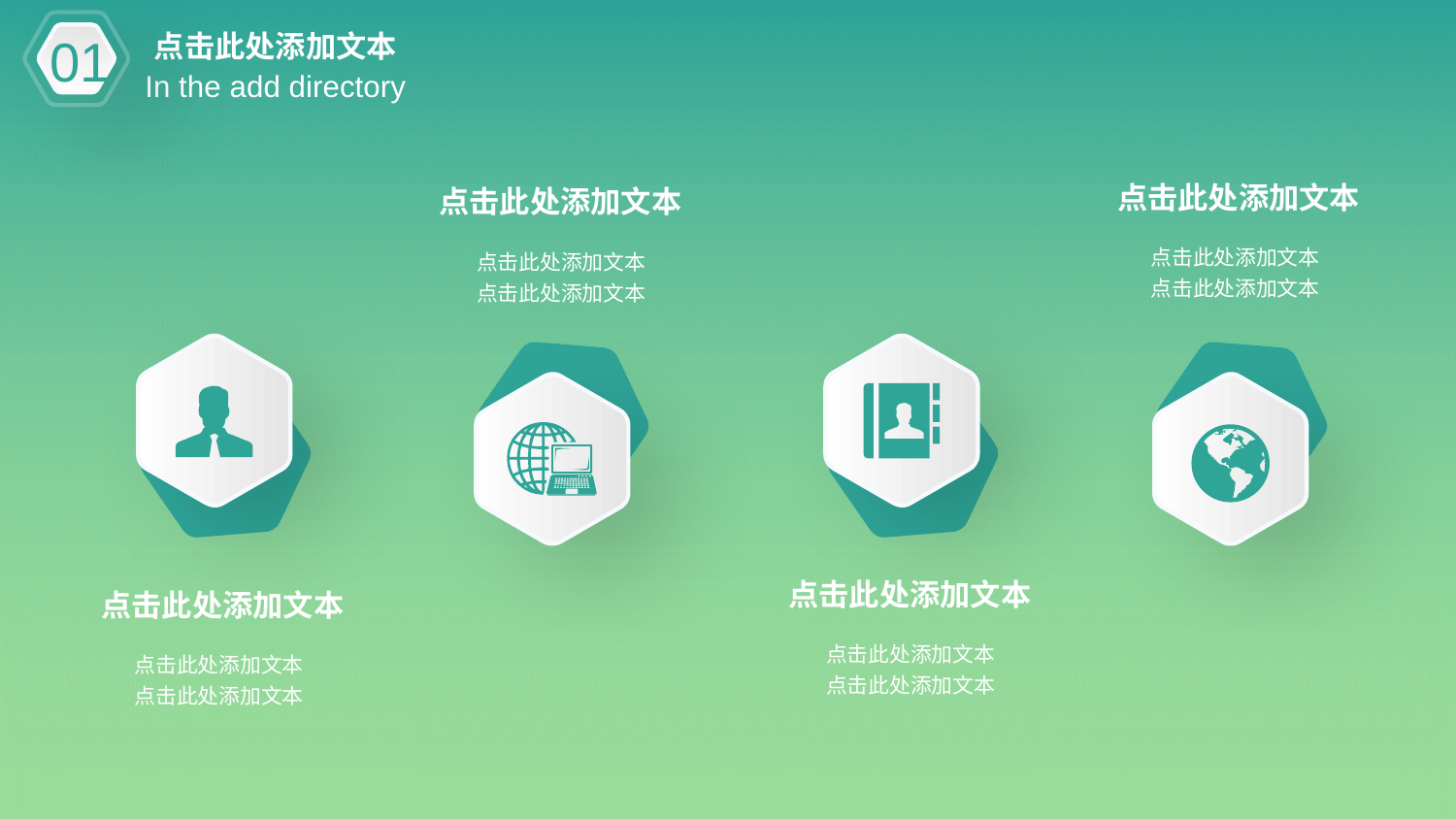

01
点击此处添加文本
In the add directory
点击此处添加文本
点击此处添加文本
点击此处添加文本
点击此处添加文本
点击此处添加文本
点击此处添加文本

点击此处添加文本
点击此处添加文本
点击此处添加文本
点击此处添加文本
点击此处添加文本
点击此处添加文本